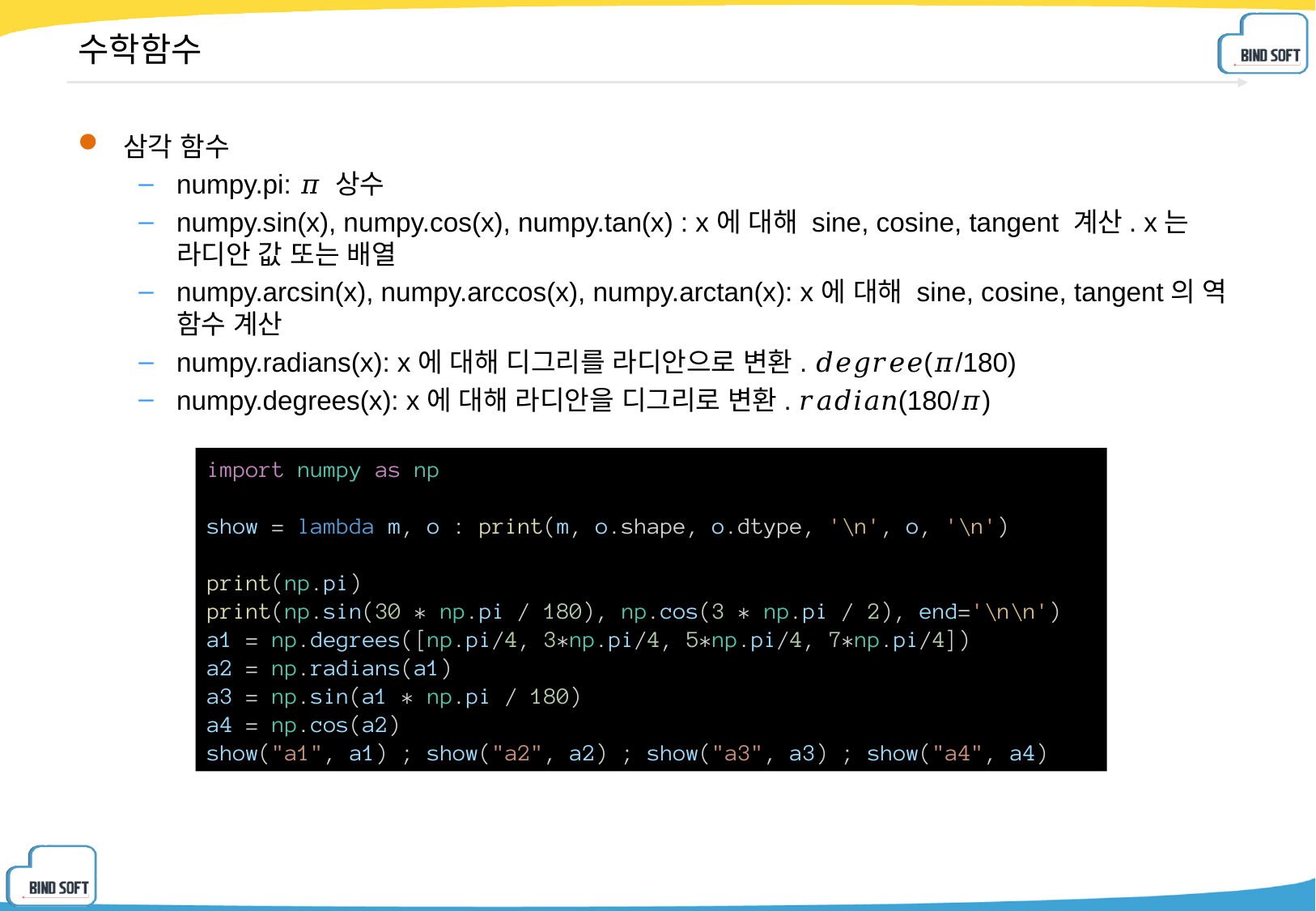

# 수학함수
삼각 함수
numpy.pi: 𝜋 상수
numpy.sin(x), numpy.cos(x), numpy.tan(x) : x에 대해 sine, cosine, tangent 계산. x는 라디안 값 또는 배열
numpy.arcsin(x), numpy.arccos(x), numpy.arctan(x): x에 대해 sine, cosine, tangent의 역 함수 계산
numpy.radians(x): x에 대해 디그리를 라디안으로 변환. 𝑑𝑒𝑔𝑟𝑒𝑒(𝜋/180)
numpy.degrees(x): x에 대해 라디안을 디그리로 변환. 𝑟𝑎𝑑𝑖𝑎𝑛(180/𝜋)

import numpy as np
show = lambda m, o : print(m, o.shape, o.dtype, '\n', o, '\n')
print(np.pi)
print(np.sin(30 * np.pi / 180), np.cos(3 * np.pi / 2), end='\n\n')
a1 = np.degrees([np.pi/4, 3*np.pi/4, 5*np.pi/4, 7*np.pi/4])
a2 = np.radians(a1)
a3 = np.sin(a1 * np.pi / 180)
a4 = np.cos(a2)
show("a1", a1) ; show("a2", a2) ; show("a3", a3) ; show("a4", a4)